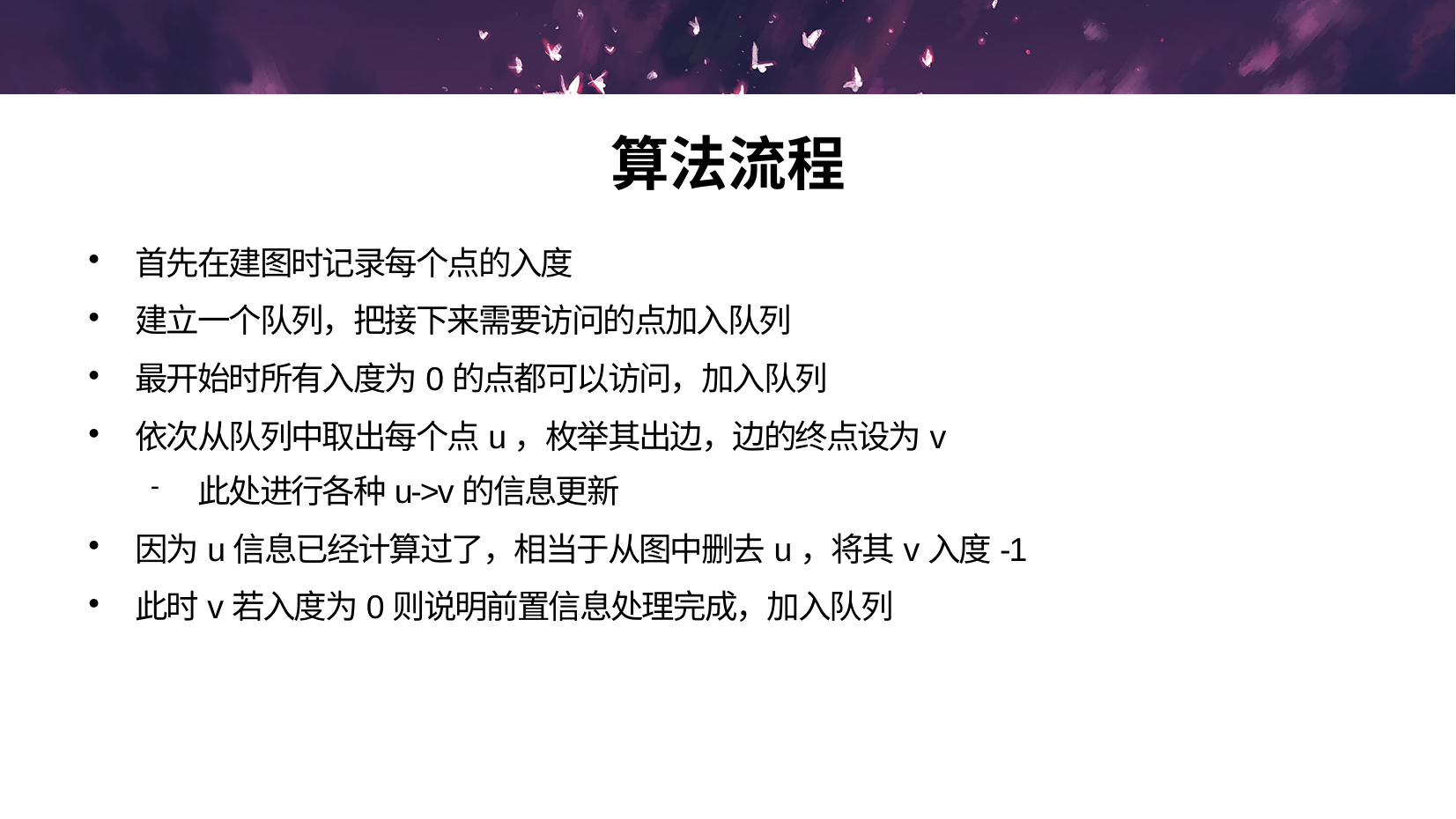

算法流程
首先在建图时记录每个点的入度
建立一个队列，把接下来需要访问的点加入队列
最开始时所有入度为0的点都可以访问，加入队列
依次从队列中取出每个点u，枚举其出边，边的终点设为v
此处进行各种u->v的信息更新
因为u信息已经计算过了，相当于从图中删去u，将其v入度-1
此时v若入度为0则说明前置信息处理完成，加入队列